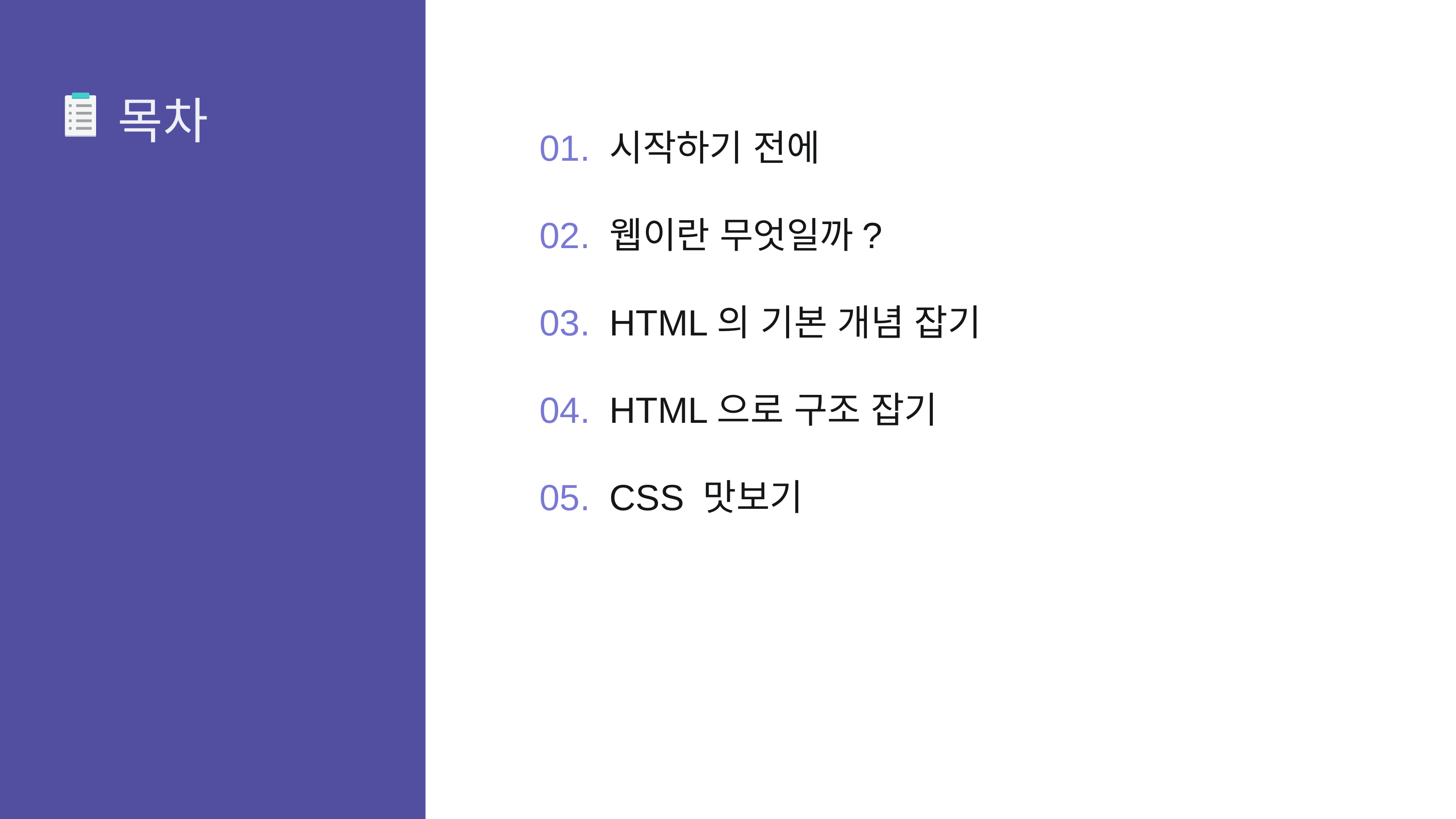

시작하기 전에
웹이란 무엇일까?
HTML의 기본 개념 잡기
HTML으로 구조 잡기
CSS 맛보기
01.
02.
03.
04.
05.